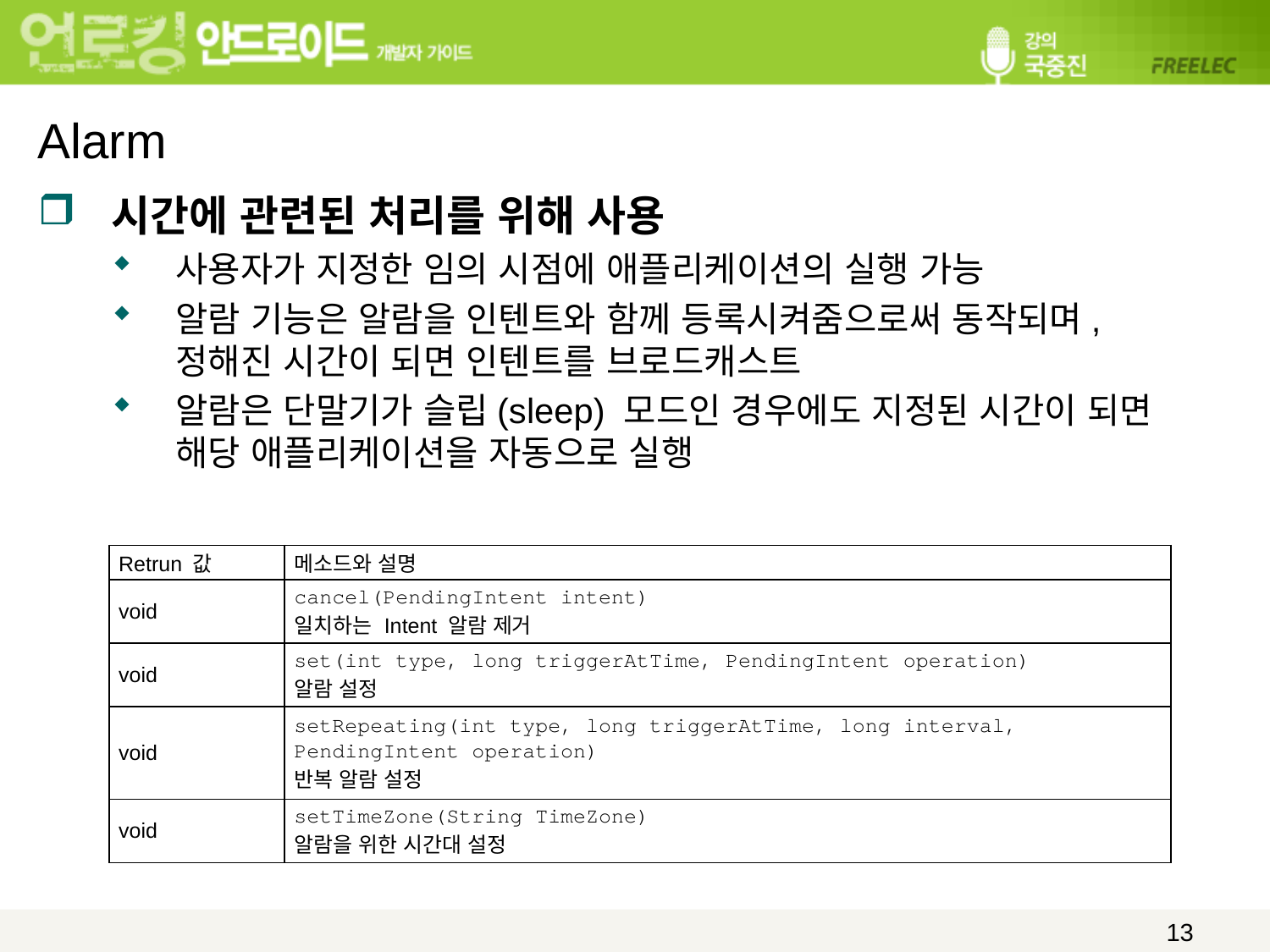

# Alarm
시간에 관련된 처리를 위해 사용
사용자가 지정한 임의 시점에 애플리케이션의 실행 가능
알람 기능은 알람을 인텐트와 함께 등록시켜줌으로써 동작되며, 정해진 시간이 되면 인텐트를 브로드캐스트
알람은 단말기가 슬립(sleep) 모드인 경우에도 지정된 시간이 되면 해당 애플리케이션을 자동으로 실행
| Retrun 값 | 메소드와 설명 |
| --- | --- |
| void | cancel(PendingIntent intent) 일치하는 Intent 알람 제거 |
| void | set(int type, long triggerAtTime, PendingIntent operation) 알람 설정 |
| void | setRepeating(int type, long triggerAtTime, long interval, PendingIntent operation) 반복 알람 설정 |
| void | setTimeZone(String TimeZone) 알람을 위한 시간대 설정 |
13